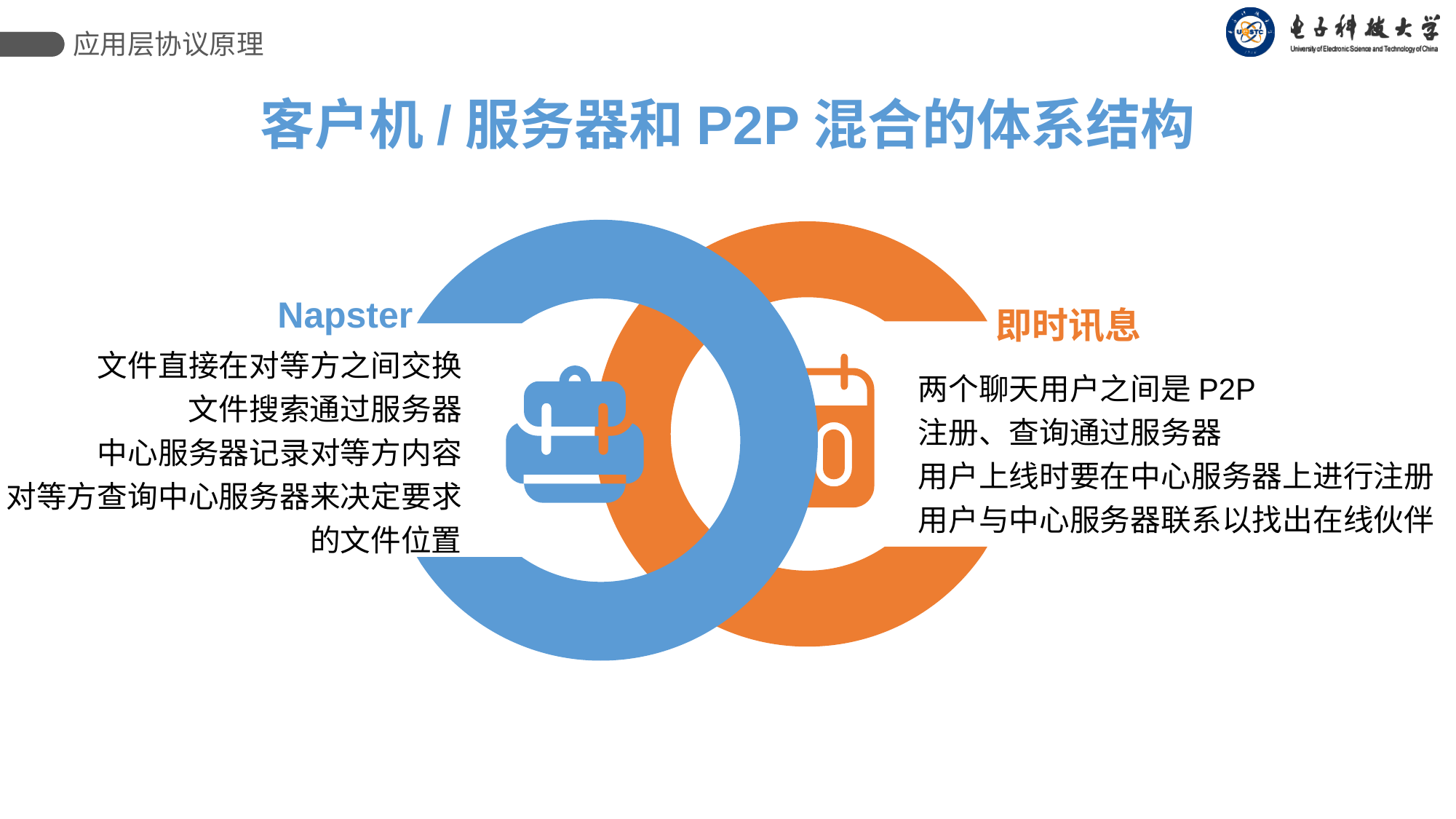

应用层协议原理

客户机/服务器和P2P混合的体系结构

Napster
文件直接在对等方之间交换
文件搜索通过服务器
中心服务器记录对等方内容
对等方查询中心服务器来决定要求的文件位置

即时讯息
两个聊天用户之间是P2P
注册、查询通过服务器
用户上线时要在中心服务器上进行注册
用户与中心服务器联系以找出在线伙伴